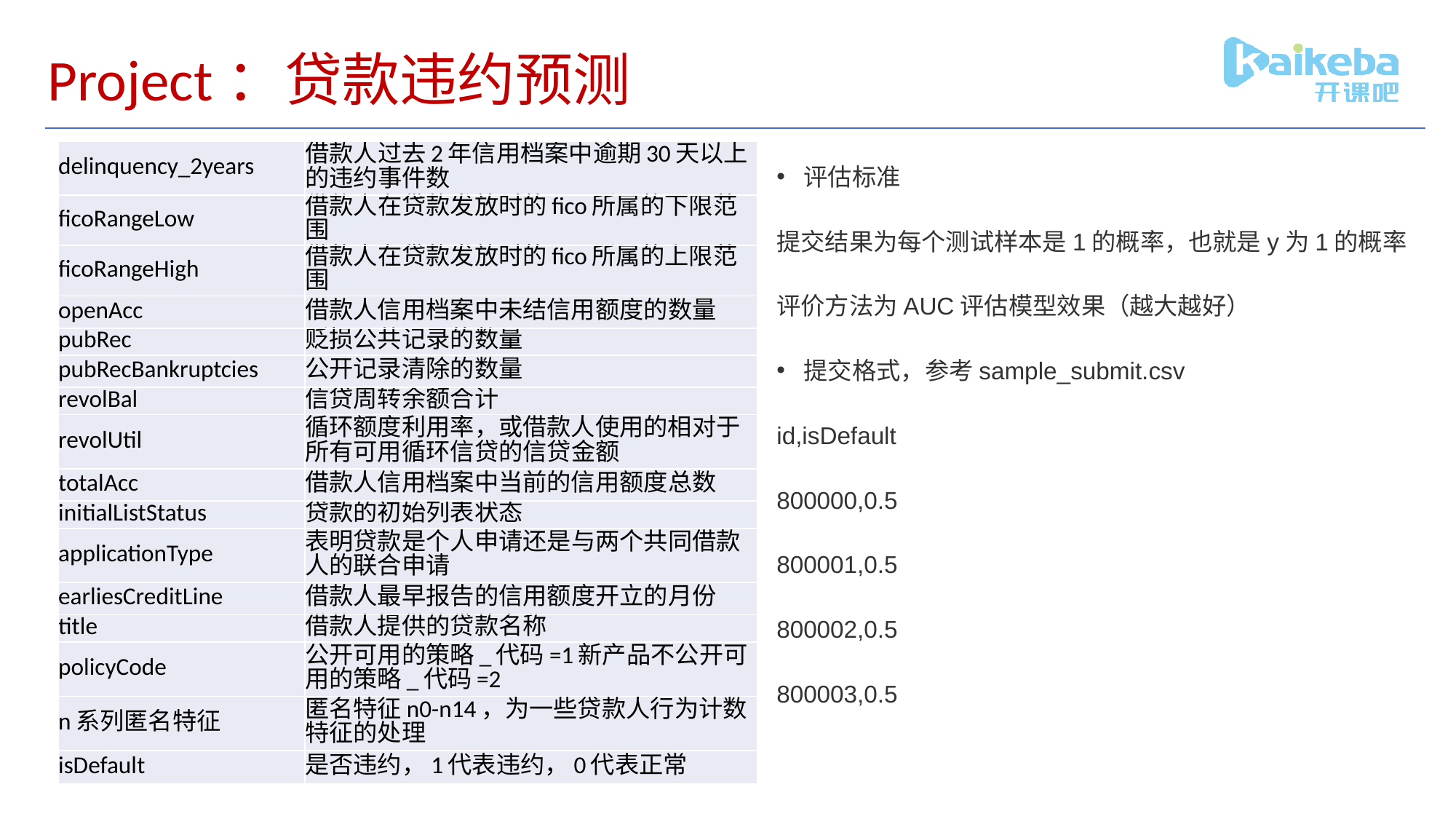

# Project：贷款违约预测
评估标准
提交结果为每个测试样本是1的概率，也就是y为1的概率
评价方法为AUC评估模型效果（越大越好）
提交格式，参考sample_submit.csv
id,isDefault
800000,0.5
800001,0.5
800002,0.5
800003,0.5

| delinquency\_2years | 借款人过去2年信用档案中逾期30天以上的违约事件数 |
| --- | --- |
| ficoRangeLow | 借款人在贷款发放时的fico所属的下限范围 |
| ficoRangeHigh | 借款人在贷款发放时的fico所属的上限范围 |
| openAcc | 借款人信用档案中未结信用额度的数量 |
| pubRec | 贬损公共记录的数量 |
| pubRecBankruptcies | 公开记录清除的数量 |
| revolBal | 信贷周转余额合计 |
| revolUtil | 循环额度利用率，或借款人使用的相对于所有可用循环信贷的信贷金额 |
| totalAcc | 借款人信用档案中当前的信用额度总数 |
| initialListStatus | 贷款的初始列表状态 |
| applicationType | 表明贷款是个人申请还是与两个共同借款人的联合申请 |
| earliesCreditLine | 借款人最早报告的信用额度开立的月份 |
| title | 借款人提供的贷款名称 |
| policyCode | 公开可用的策略\_代码=1新产品不公开可用的策略\_代码=2 |
| n系列匿名特征 | 匿名特征n0-n14，为一些贷款人行为计数特征的处理 |
| isDefault | 是否违约，1代表违约，0代表正常 |